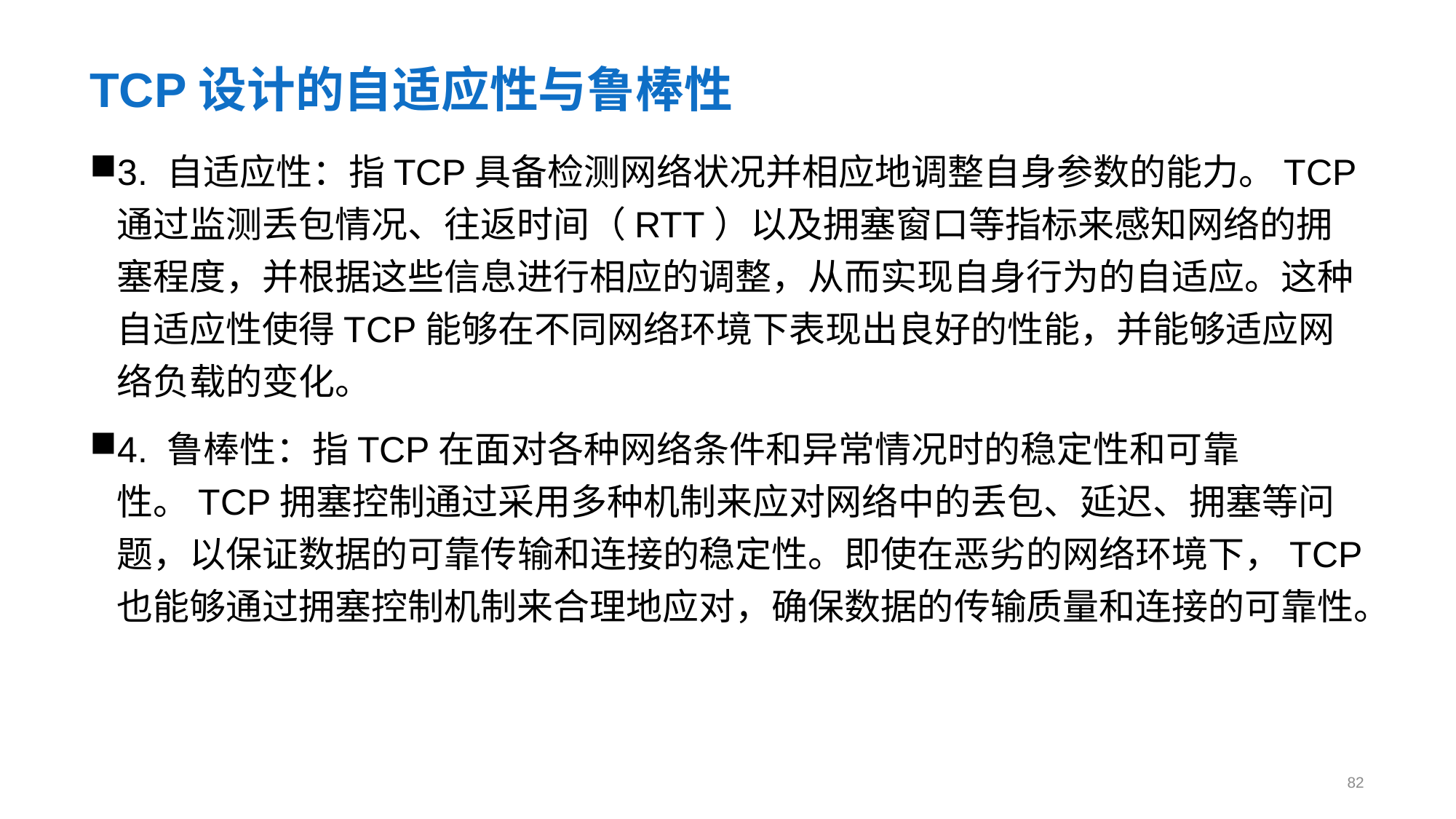

# TCP设计的自适应性与鲁棒性
3. 自适应性：指TCP具备检测网络状况并相应地调整自身参数的能力。TCP通过监测丢包情况、往返时间（RTT）以及拥塞窗口等指标来感知网络的拥塞程度，并根据这些信息进行相应的调整，从而实现自身行为的自适应。这种自适应性使得TCP能够在不同网络环境下表现出良好的性能，并能够适应网络负载的变化。
4. 鲁棒性：指TCP在面对各种网络条件和异常情况时的稳定性和可靠性。TCP拥塞控制通过采用多种机制来应对网络中的丢包、延迟、拥塞等问题，以保证数据的可靠传输和连接的稳定性。即使在恶劣的网络环境下，TCP也能够通过拥塞控制机制来合理地应对，确保数据的传输质量和连接的可靠性。

82